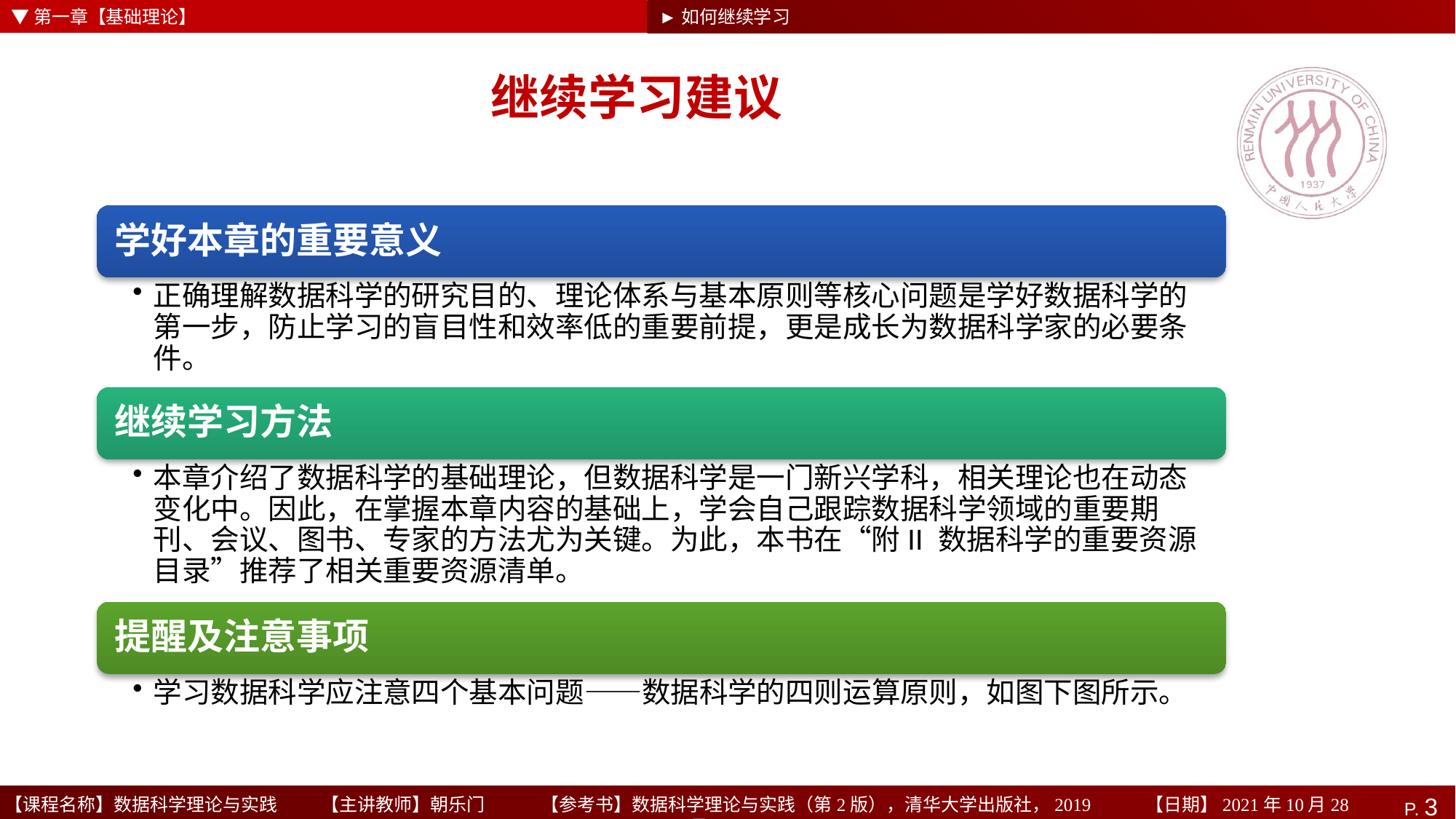

▼第一章【基础理论】

►如何继续学习
# 继续学习建议
学好本章的重要意义
正确理解数据科学的研究目的、理论体系与基本原则等核心问题是学好数据科学的第一步，防止学习的盲目性和效率低的重要前提，更是成长为数据科学家的必要条件。
继续学习方法
本章介绍了数据科学的基础理论，但数据科学是一门新兴学科，相关理论也在动态变化中。因此，在掌握本章内容的基础上，学会自己跟踪数据科学领域的重要期刊、会议、图书、专家的方法尤为关键。为此，本书在“附II 数据科学的重要资源目录”推荐了相关重要资源清单。
提醒及注意事项
学习数据科学应注意四个基本问题——数据科学的四则运算原则，如图下图所示。